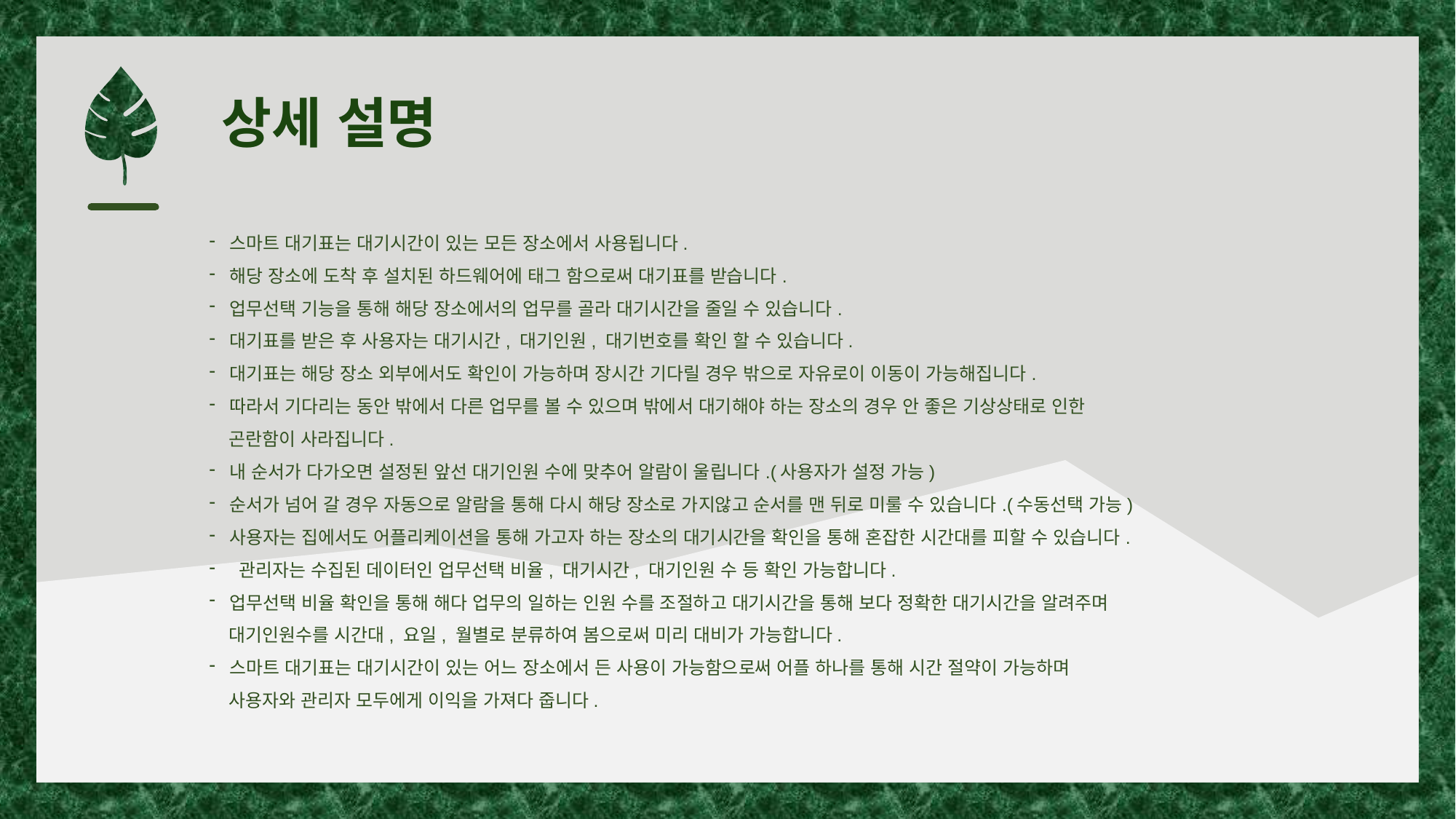

상세 설명
스마트 대기표는 대기시간이 있는 모든 장소에서 사용됩니다.
해당 장소에 도착 후 설치된 하드웨어에 태그 함으로써 대기표를 받습니다.
업무선택 기능을 통해 해당 장소에서의 업무를 골라 대기시간을 줄일 수 있습니다.
대기표를 받은 후 사용자는 대기시간, 대기인원, 대기번호를 확인 할 수 있습니다.
대기표는 해당 장소 외부에서도 확인이 가능하며 장시간 기다릴 경우 밖으로 자유로이 이동이 가능해집니다.
따라서 기다리는 동안 밖에서 다른 업무를 볼 수 있으며 밖에서 대기해야 하는 장소의 경우 안 좋은 기상상태로 인한
   곤란함이 사라집니다.
내 순서가 다가오면 설정된 앞선 대기인원 수에 맞추어 알람이 울립니다.(사용자가 설정 가능)
순서가 넘어 갈 경우 자동으로 알람을 통해 다시 해당 장소로 가지않고 순서를 맨 뒤로 미룰 수 있습니다.(수동선택 가능)
사용자는 집에서도 어플리케이션을 통해 가고자 하는 장소의 대기시간을 확인을 통해 혼잡한 시간대를 피할 수 있습니다.
 관리자는 수집된 데이터인 업무선택 비율, 대기시간, 대기인원 수 등 확인 가능합니다.
업무선택 비율 확인을 통해 해다 업무의 일하는 인원 수를 조절하고 대기시간을 통해 보다 정확한 대기시간을 알려주며
   대기인원수를 시간대, 요일, 월별로 분류하여 봄으로써 미리 대비가 가능합니다.
스마트 대기표는 대기시간이 있는 어느 장소에서 든 사용이 가능함으로써 어플 하나를 통해 시간 절약이 가능하며
   사용자와 관리자 모두에게 이익을 가져다 줍니다.